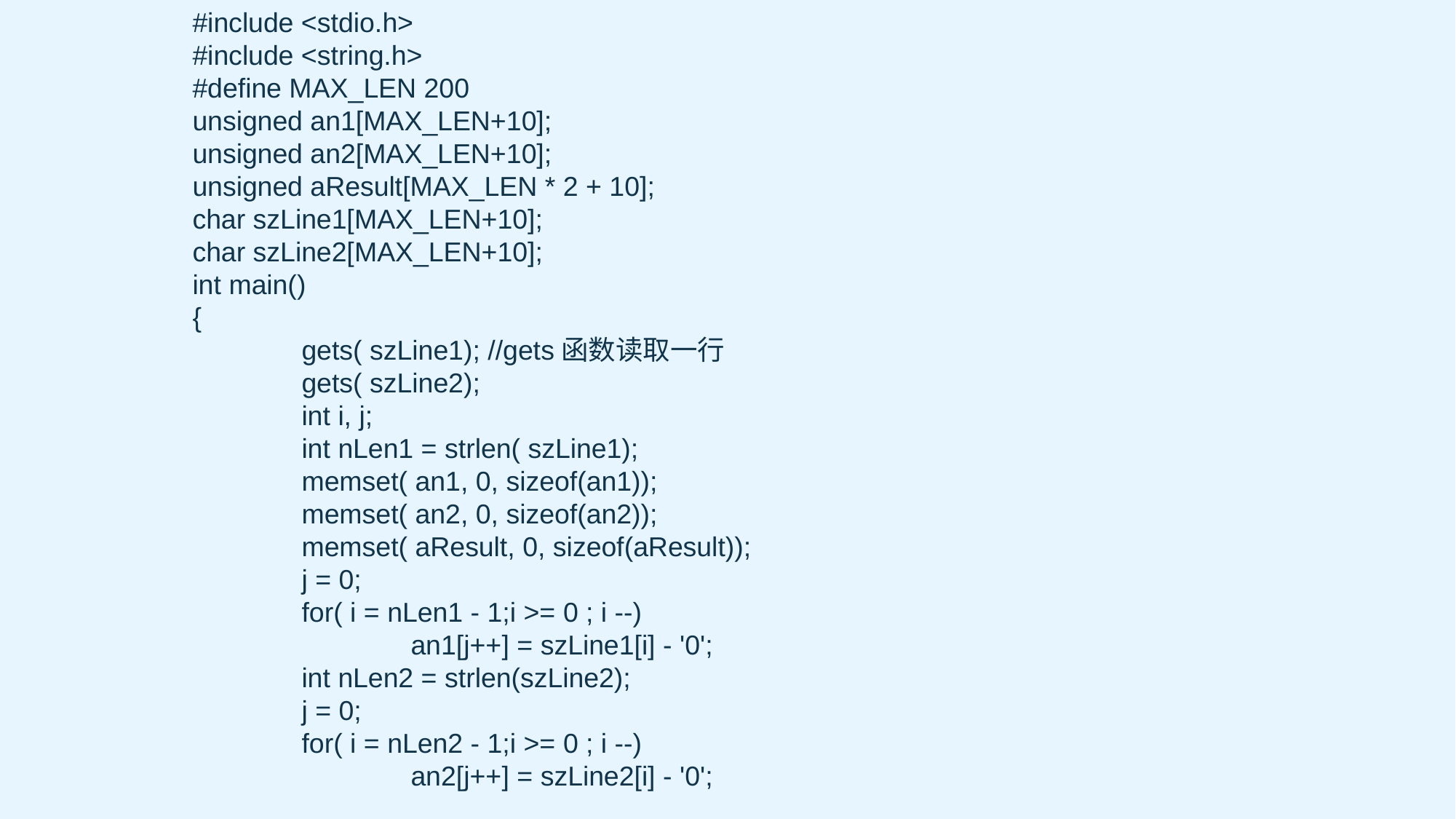

#include <stdio.h>
#include <string.h>
#define MAX_LEN 200
unsigned an1[MAX_LEN+10];
unsigned an2[MAX_LEN+10];
unsigned aResult[MAX_LEN * 2 + 10];
char szLine1[MAX_LEN+10];
char szLine2[MAX_LEN+10];
int main()
{
	gets( szLine1); //gets函数读取一行
	gets( szLine2);
	int i, j;
	int nLen1 = strlen( szLine1);
	memset( an1, 0, sizeof(an1));
	memset( an2, 0, sizeof(an2));
	memset( aResult, 0, sizeof(aResult));
	j = 0;
	for( i = nLen1 - 1;i >= 0 ; i --)
		an1[j++] = szLine1[i] - '0';
	int nLen2 = strlen(szLine2);
	j = 0;
	for( i = nLen2 - 1;i >= 0 ; i --)
		an2[j++] = szLine2[i] - '0';